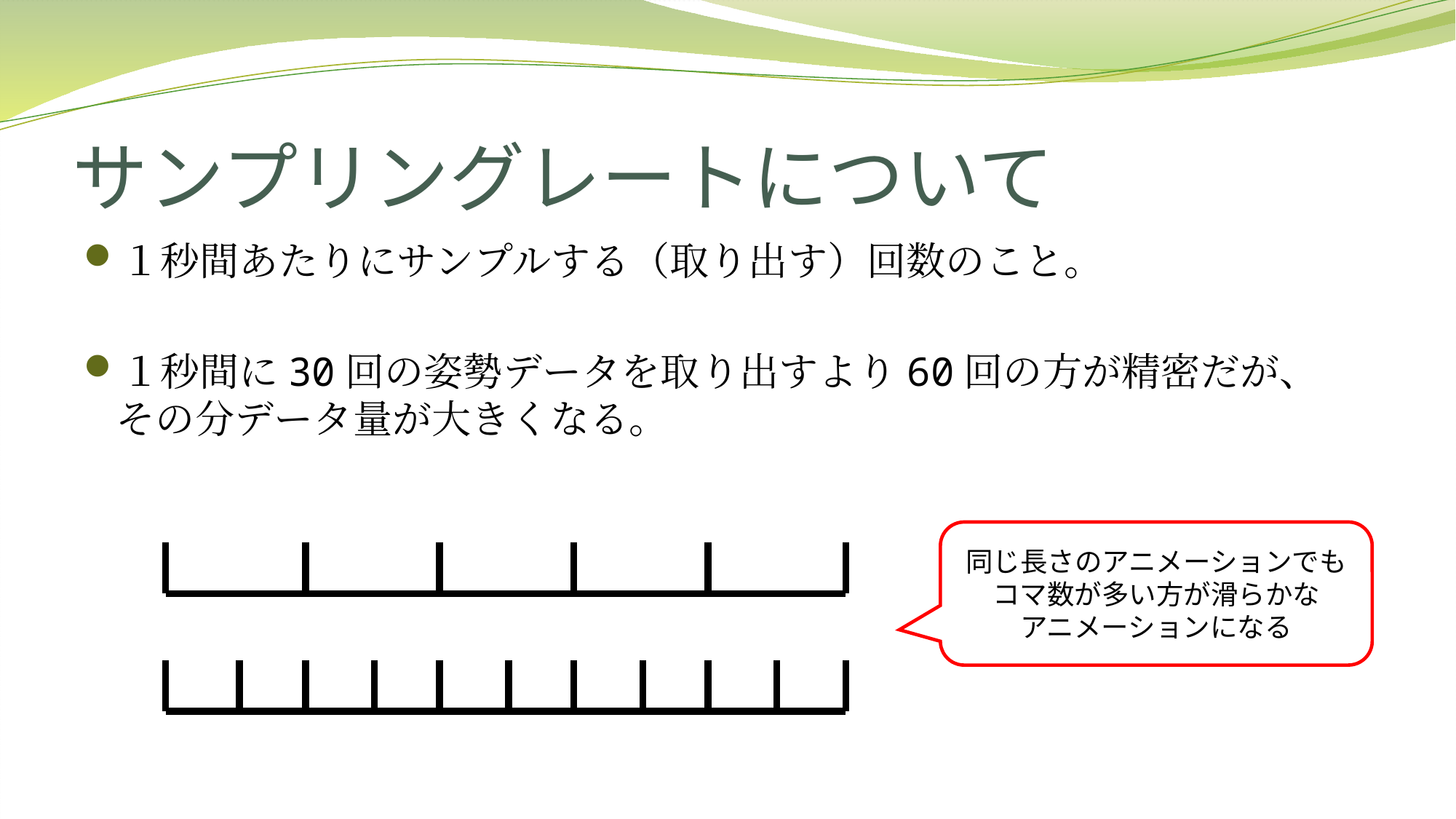

# サンプリングレートについて
１秒間あたりにサンプルする（取り出す）回数のこと。

１秒間に30回の姿勢データを取り出すより60回の方が精密だが、
その分データ量が大きくなる。
同じ長さのアニメーションでも
コマ数が多い方が滑らかな
アニメーションになる